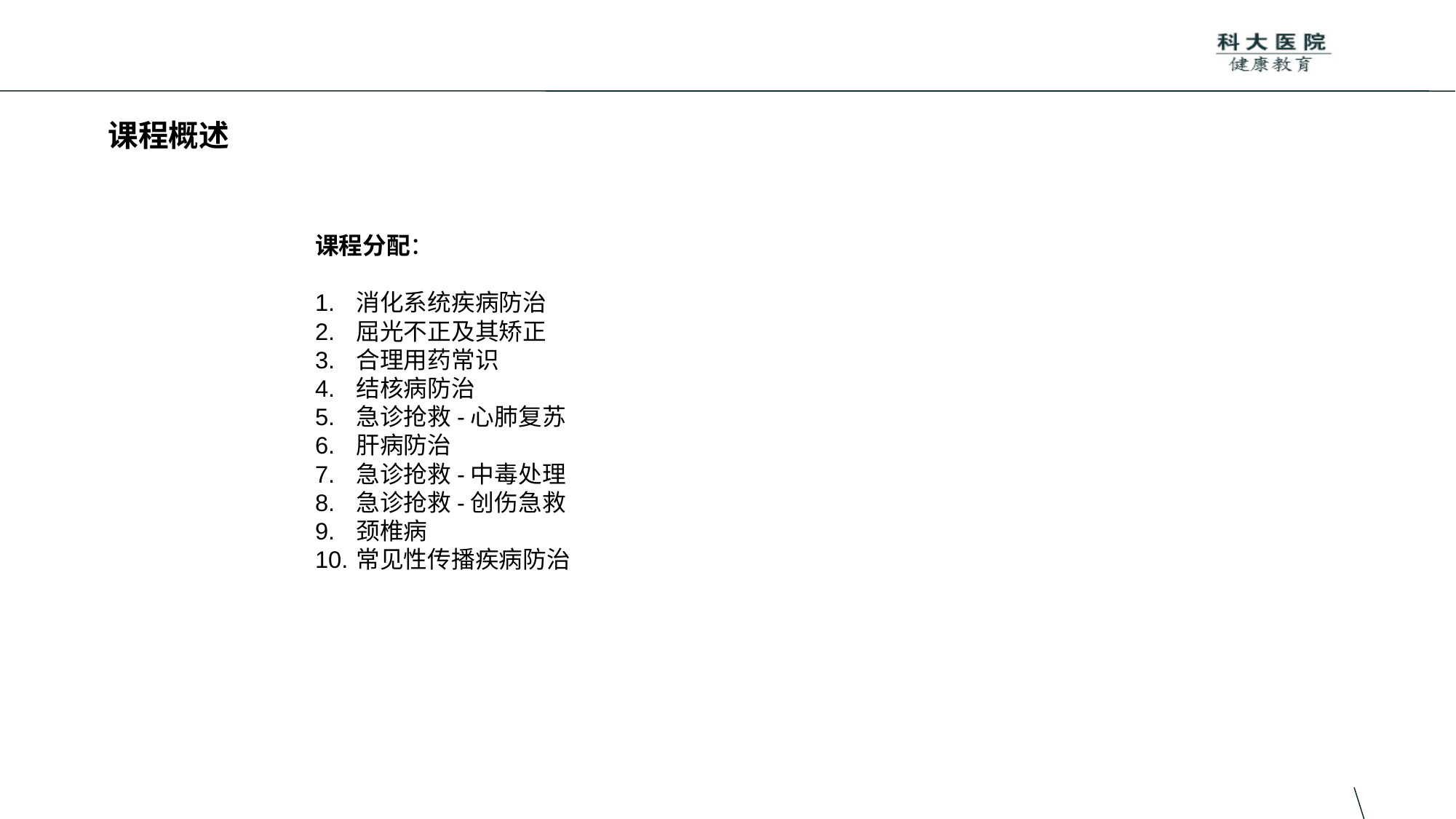

# 课程概述
课程分配：

消化系统疾病防治
屈光不正及其矫正
合理用药常识
结核病防治
急诊抢救-心肺复苏
肝病防治
急诊抢救-中毒处理
急诊抢救-创伤急救
颈椎病
常见性传播疾病防治